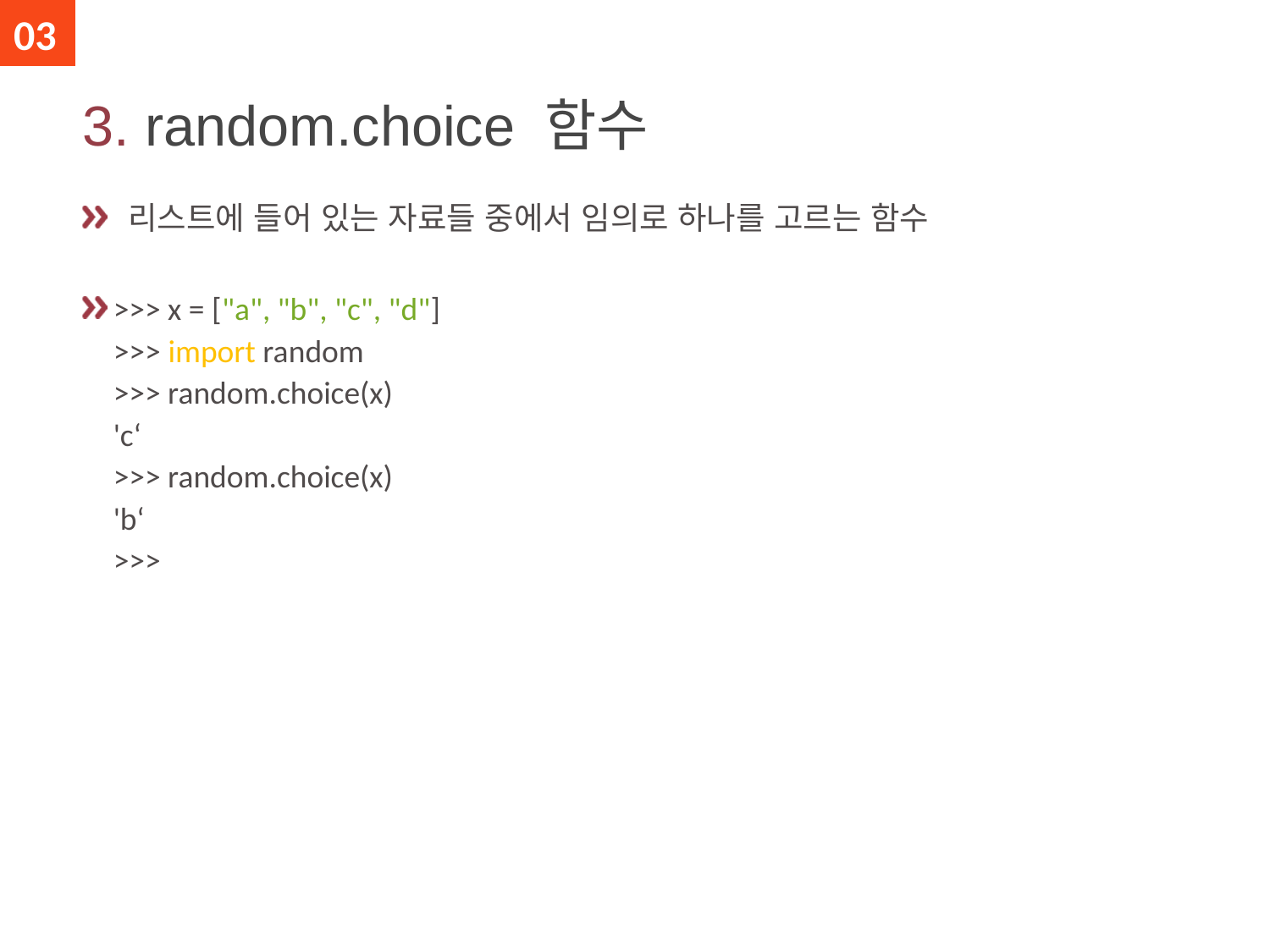

03
# 3. random.choice 함수
 리스트에 들어 있는 자료들 중에서 임의로 하나를 고르는 함수
>>> x = ["a", "b", "c", "d"]
>>> import random
>>> random.choice(x)
'c‘
>>> random.choice(x)
'b‘
>>>